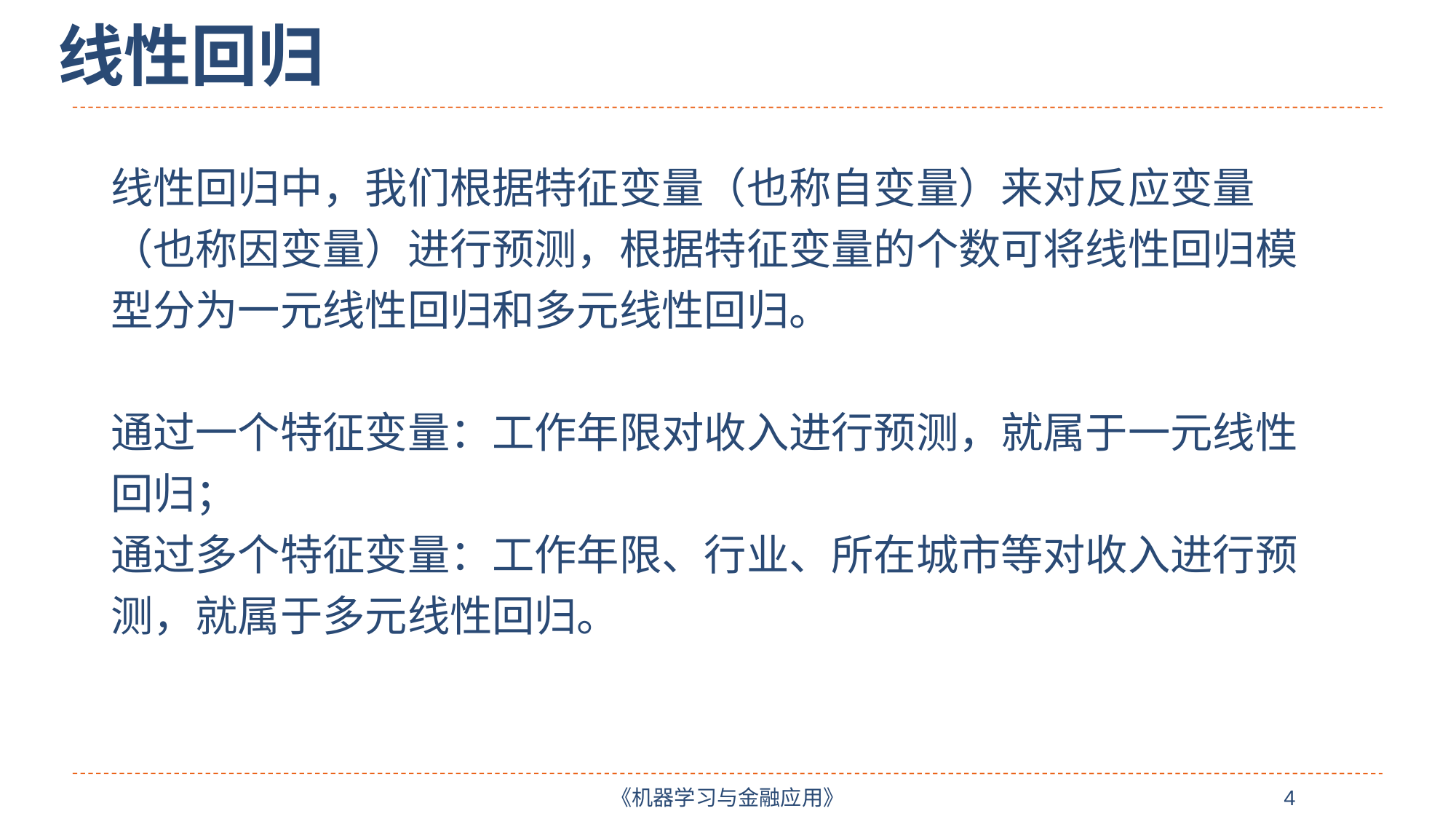

线性回归
线性回归中，我们根据特征变量（也称自变量）来对反应变量（也称因变量）进行预测，根据特征变量的个数可将线性回归模型分为一元线性回归和多元线性回归。

通过一个特征变量：工作年限对收入进行预测，就属于一元线性回归；
通过多个特征变量：工作年限、行业、所在城市等对收入进行预测，就属于多元线性回归。